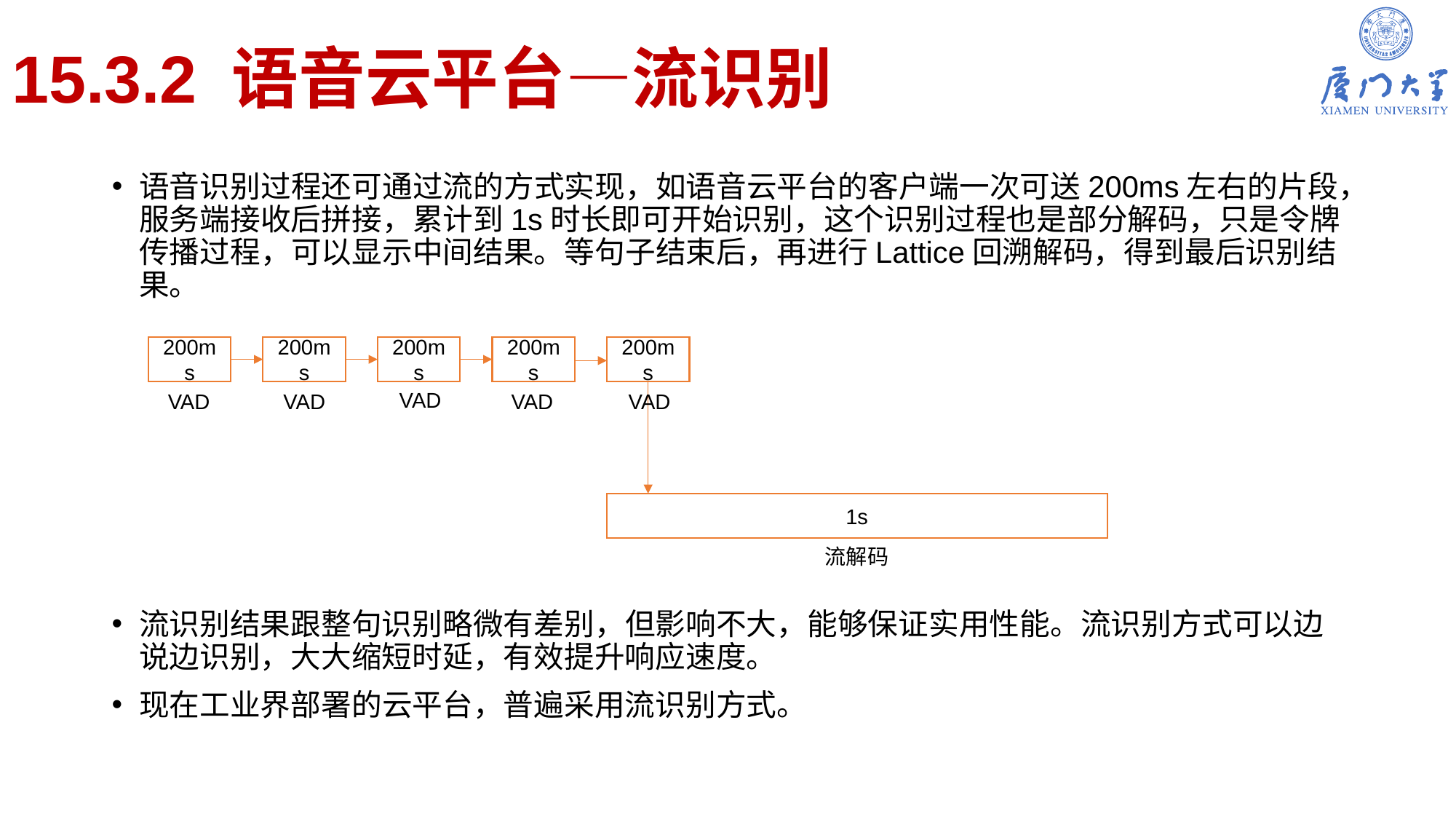

# 15.3.2 语音云平台—流识别
语音识别过程还可通过流的方式实现，如语音云平台的客户端一次可送200ms左右的片段，服务端接收后拼接，累计到1s时长即可开始识别，这个识别过程也是部分解码，只是令牌传播过程，可以显示中间结果。等句子结束后，再进行Lattice回溯解码，得到最后识别结果。

200ms
200ms
200ms
200ms
200ms
1s
流解码
VAD
VAD
VAD
VAD
VAD
流识别结果跟整句识别略微有差别，但影响不大，能够保证实用性能。流识别方式可以边说边识别，大大缩短时延，有效提升响应速度。
现在工业界部署的云平台，普遍采用流识别方式。